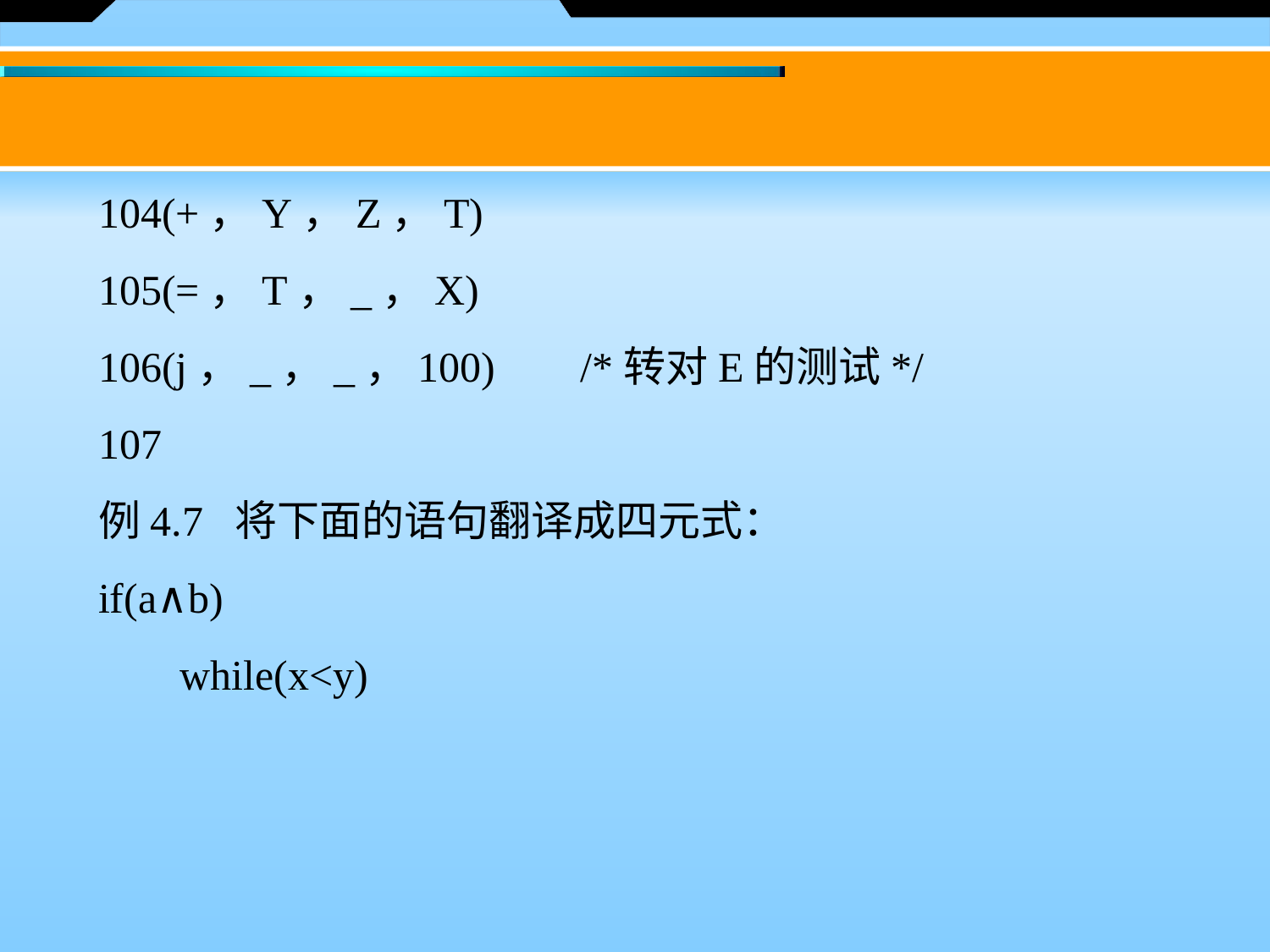

104(+，Y，Z，T)
105(=，T，_，X)
106(j，_，_，100)        /*转对E的测试*/
107
例4.7  将下面的语句翻译成四元式：
if(a∧b)
  　while(x<y)